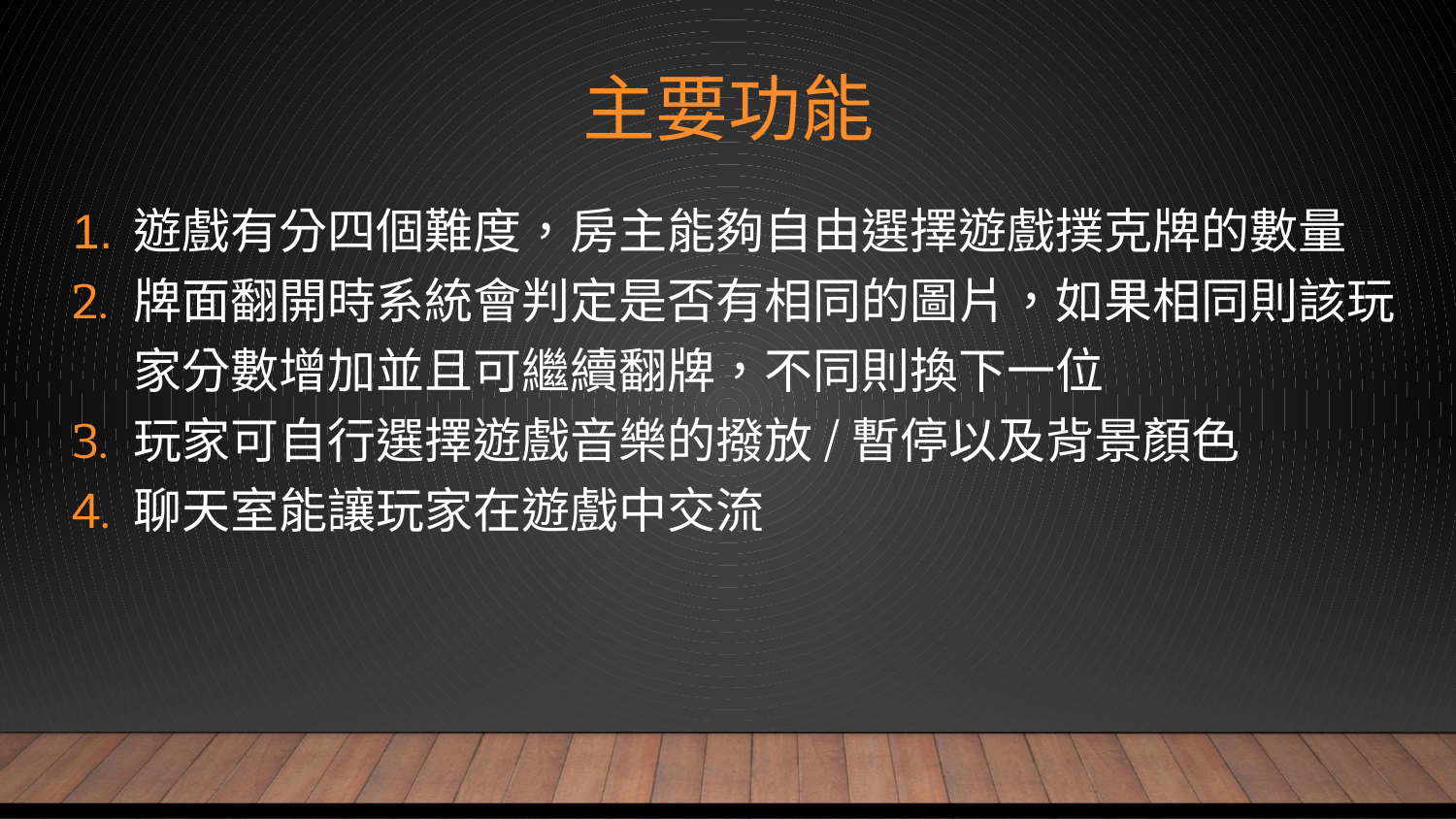

# 主要功能
遊戲有分四個難度，房主能夠自由選擇遊戲撲克牌的數量
牌面翻開時系統會判定是否有相同的圖片，如果相同則該玩家分數增加並且可繼續翻牌，不同則換下一位
玩家可自行選擇遊戲音樂的撥放/暫停以及背景顏色
聊天室能讓玩家在遊戲中交流